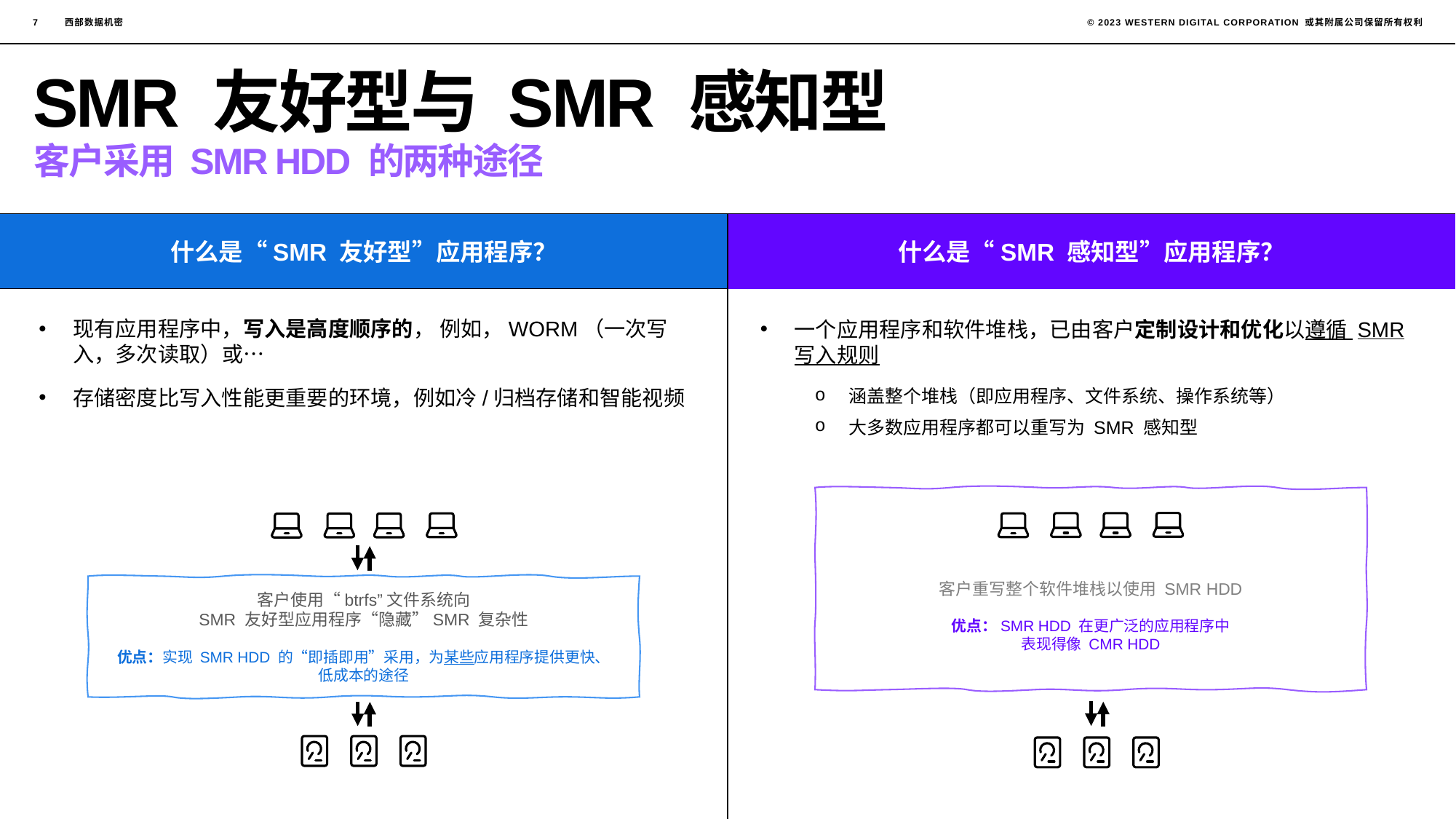

7
# SMR 友好型与 SMR 感知型
客户采用 SMR HDD 的两种途径
什么是“SMR 感知型”应用程序？
什么是“SMR 友好型”应用程序？
现有应用程序中，写入是高度顺序的， 例如，WORM（一次写入，多次读取）或…
存储密度比写入性能更重要的环境，例如冷/归档存储和智能视频
一个应用程序和软件堆栈，已由客户定制设计和优化以遵循 SMR 写入规则
涵盖整个堆栈（即应用程序、文件系统、操作系统等）
大多数应用程序都可以重写为 SMR 感知型
客户重写整个软件堆栈以使用 SMR HDD
优点：SMR HDD 在更广泛的应用程序中
表现得像 CMR HDD

客户使用“btrfs”文件系统向
SMR 友好型应用程序“隐藏”SMR 复杂性
优点：实现 SMR HDD 的“即插即用”采用，为某些应用程序提供更快、
低成本的途径